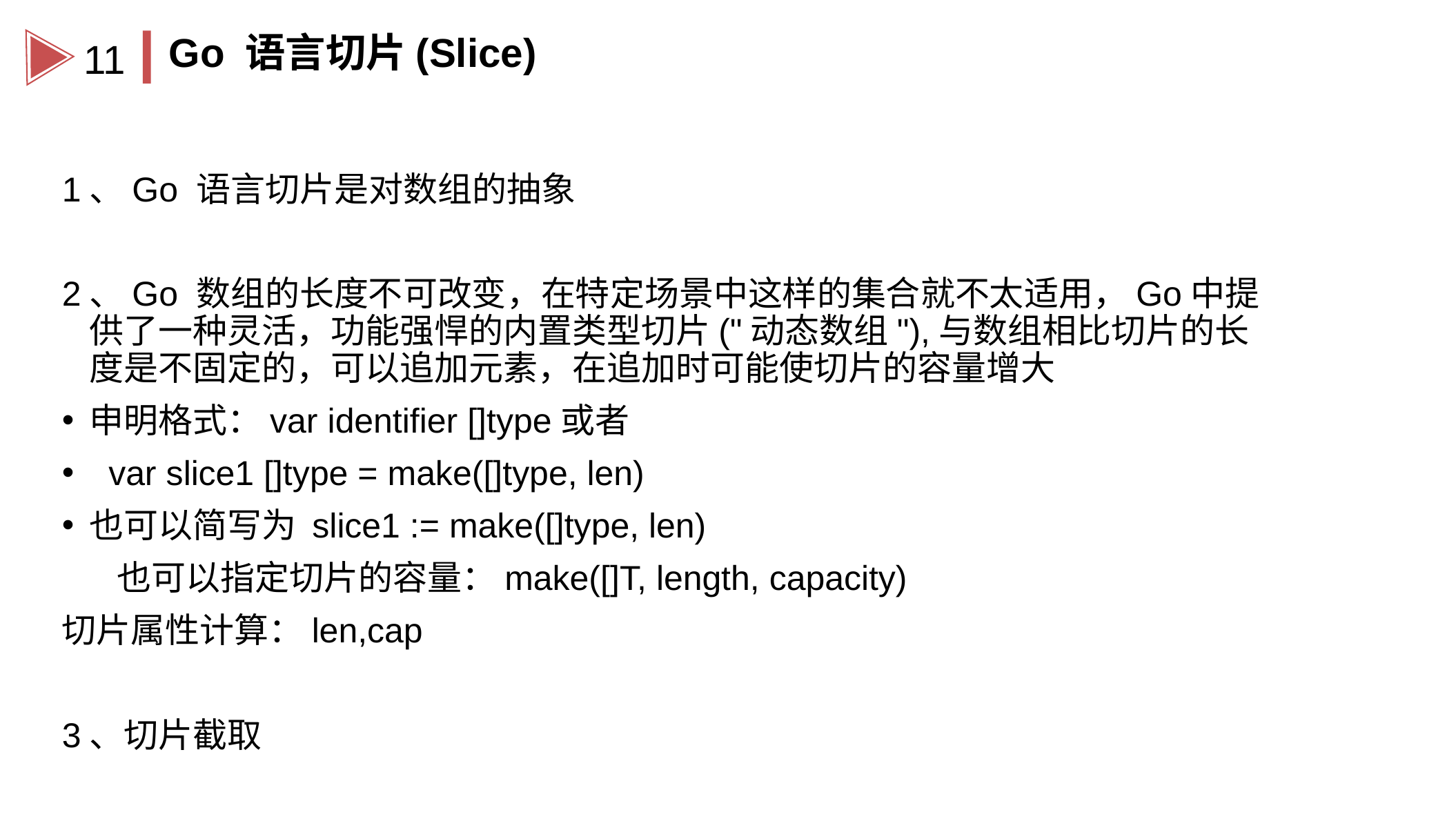

Go 语言切片(Slice)
11

1、Go 语言切片是对数组的抽象

2、Go 数组的长度不可改变，在特定场景中这样的集合就不太适用，Go中提供了一种灵活，功能强悍的内置类型切片("动态数组"),与数组相比切片的长度是不固定的，可以追加元素，在追加时可能使切片的容量增大
申明格式：var identifier []type或者
  var slice1 []type = make([]type, len)
也可以简写为 slice1 := make([]type, len)
      也可以指定切片的容量：make([]T, length, capacity)
切片属性计算：len,cap

3、切片截取